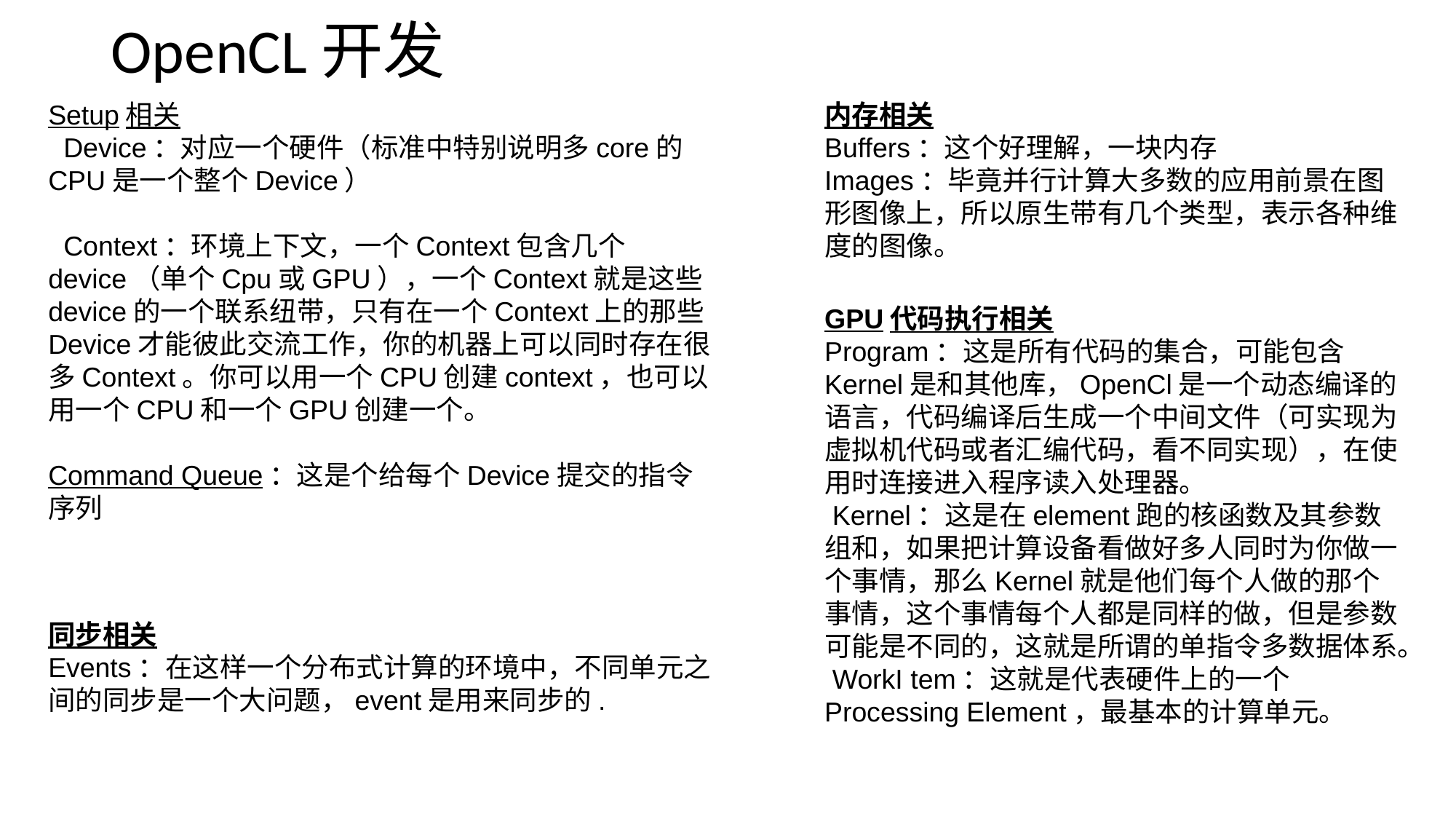

# OpenCL开发
Setup相关
  Device：对应一个硬件（标准中特别说明多core的CPU是一个整个Device）

  Context：环境上下文，一个Context包含几个device（单个Cpu或GPU），一个Context就是这些device的一个联系纽带，只有在一个Context上的那些Device才能彼此交流工作，你的机器上可以同时存在很多Context。你可以用一个CPU创建context，也可以用一个CPU和一个GPU创建一个。

Command Queue：这是个给每个Device提交的指令序列
内存相关
Buffers：这个好理解，一块内存
Images：毕竟并行计算大多数的应用前景在图形图像上，所以原生带有几个类型，表示各种维度的图像。
GPU代码执行相关
Program：这是所有代码的集合，可能包含Kernel是和其他库，OpenCl是一个动态编译的语言，代码编译后生成一个中间文件（可实现为虚拟机代码或者汇编代码，看不同实现），在使用时连接进入程序读入处理器。
 Kernel：这是在element跑的核函数及其参数组和，如果把计算设备看做好多人同时为你做一个事情，那么Kernel就是他们每个人做的那个事情，这个事情每个人都是同样的做，但是参数可能是不同的，这就是所谓的单指令多数据体系。
 WorkI tem：这就是代表硬件上的一个Processing Element，最基本的计算单元。
同步相关
Events：在这样一个分布式计算的环境中，不同单元之间的同步是一个大问题，event是用来同步的.